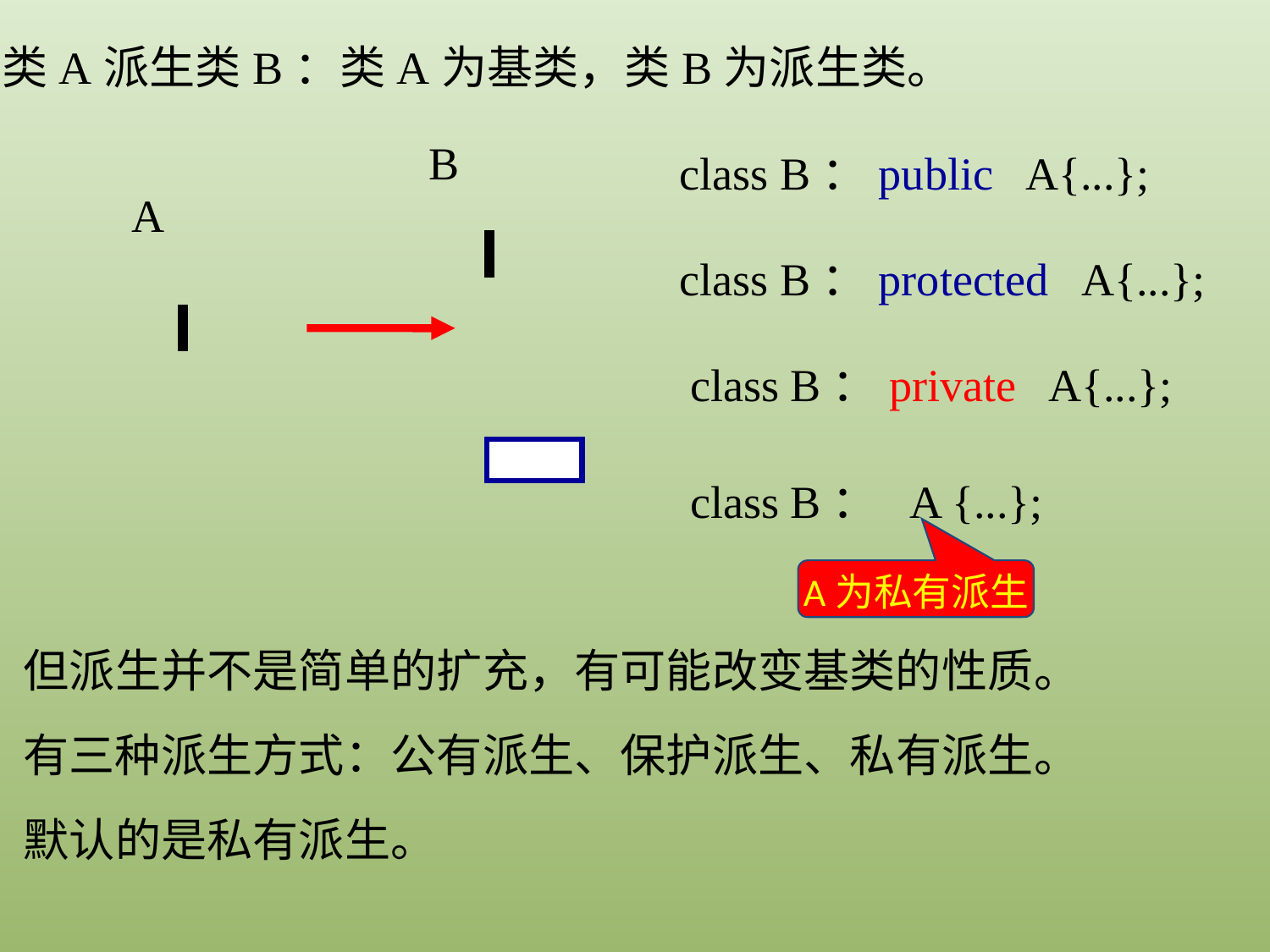

类A派生类B：类A为基类，类B为派生类。
B
class B：public   A{...};
A

class B：protected   A{...};

class B：private   A{...};

class B：  A {...};
A为私有派生
但派生并不是简单的扩充，有可能改变基类的性质。
有三种派生方式：公有派生、保护派生、私有派生。
默认的是私有派生。
717